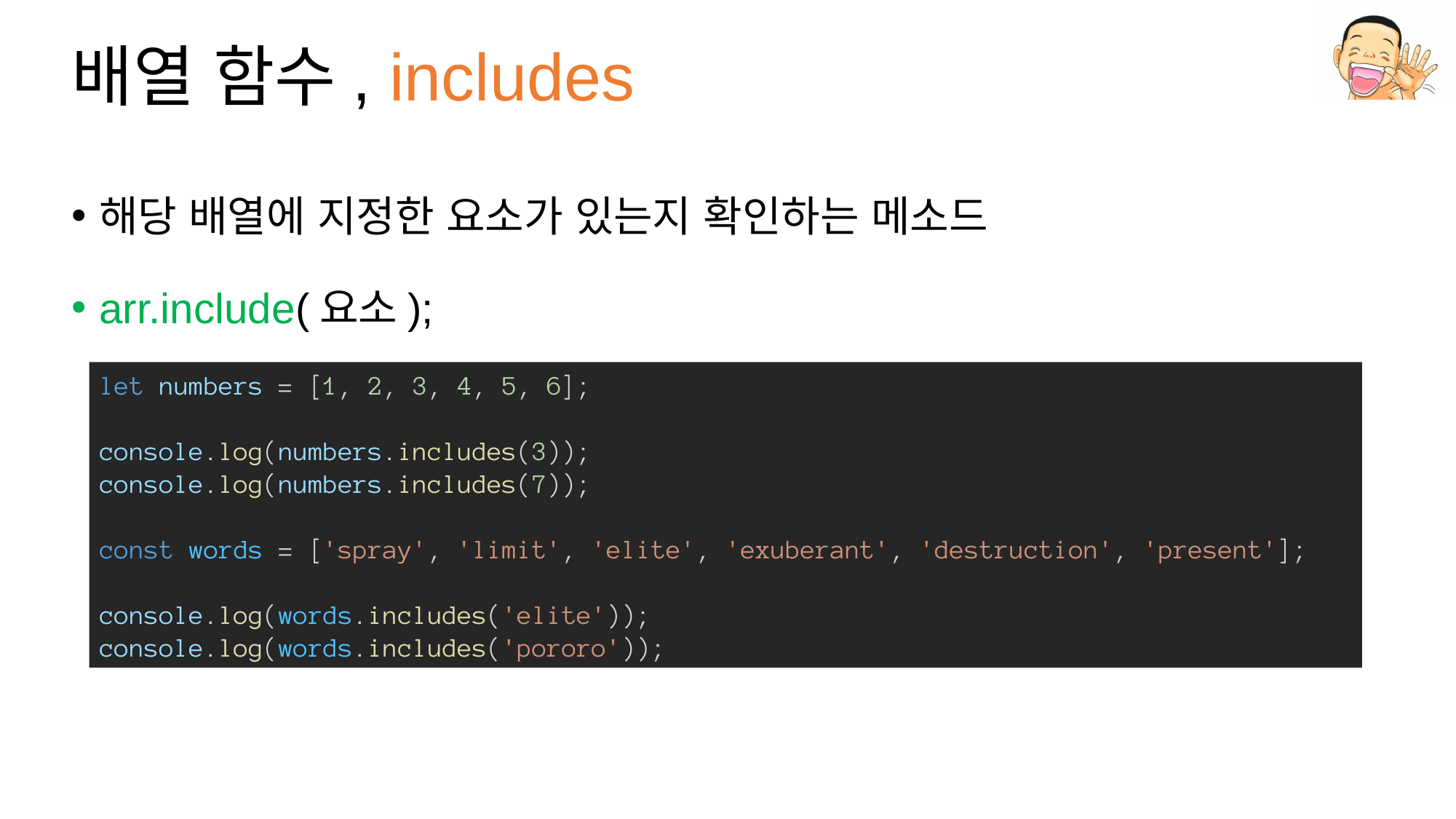

# 배열 함수, includes
해당 배열에 지정한 요소가 있는지 확인하는 메소드
arr.include(요소);
let numbers = [1, 2, 3, 4, 5, 6];
console.log(numbers.includes(3));
console.log(numbers.includes(7));
const words = ['spray', 'limit', 'elite', 'exuberant', 'destruction', 'present'];
console.log(words.includes('elite'));
console.log(words.includes('pororo'));